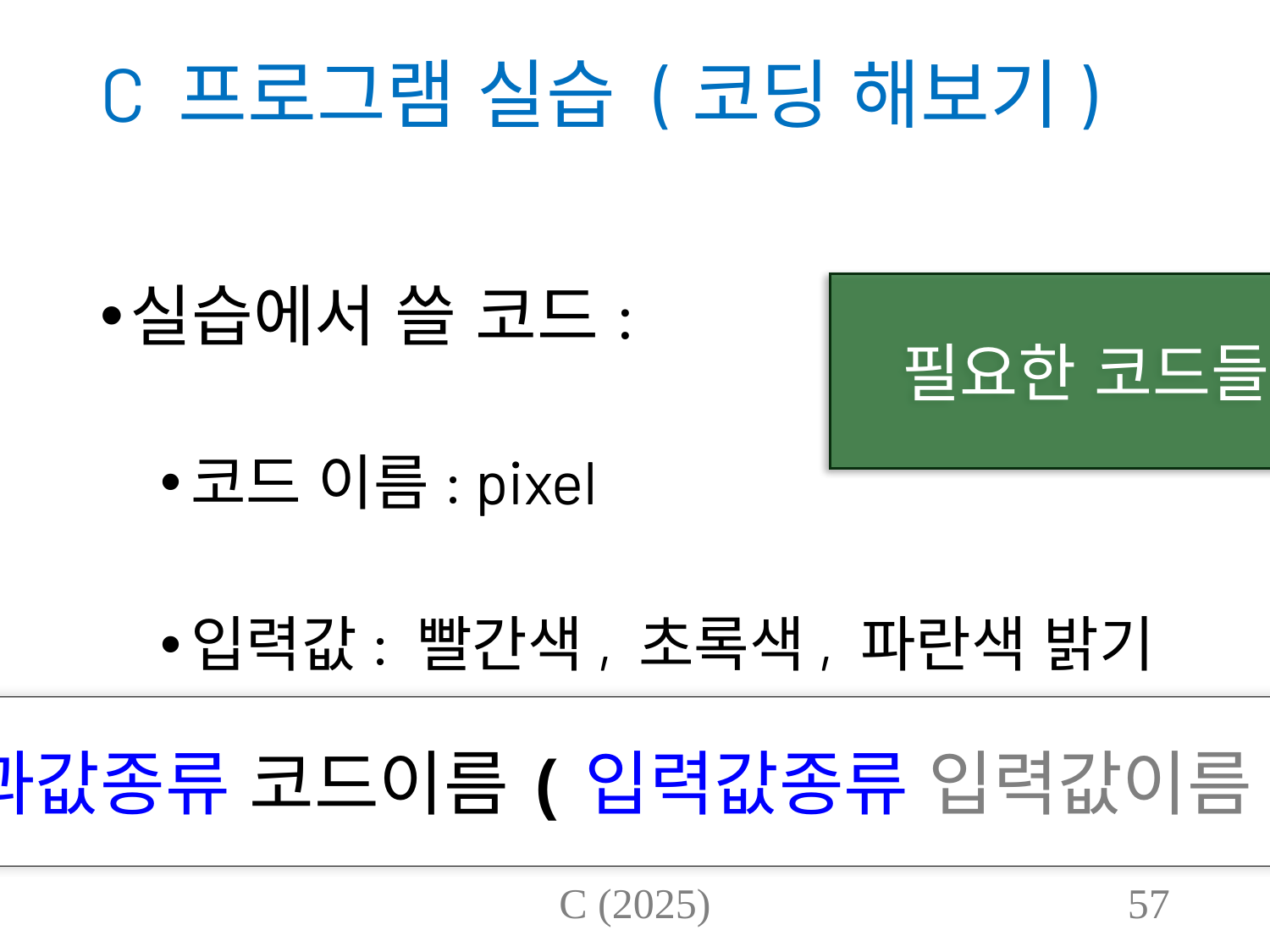

# C 프로그램 실습 (코딩 해보기)

실습에서 쓸 코드:

코드 이름: pixel

입력값: 빨간색, 초록색, 파란색 밝기

결과값: 없음
필요한 코드들 나열
결과값종류 코드이름(입력값종류 입력값이름);
C (2025)
57